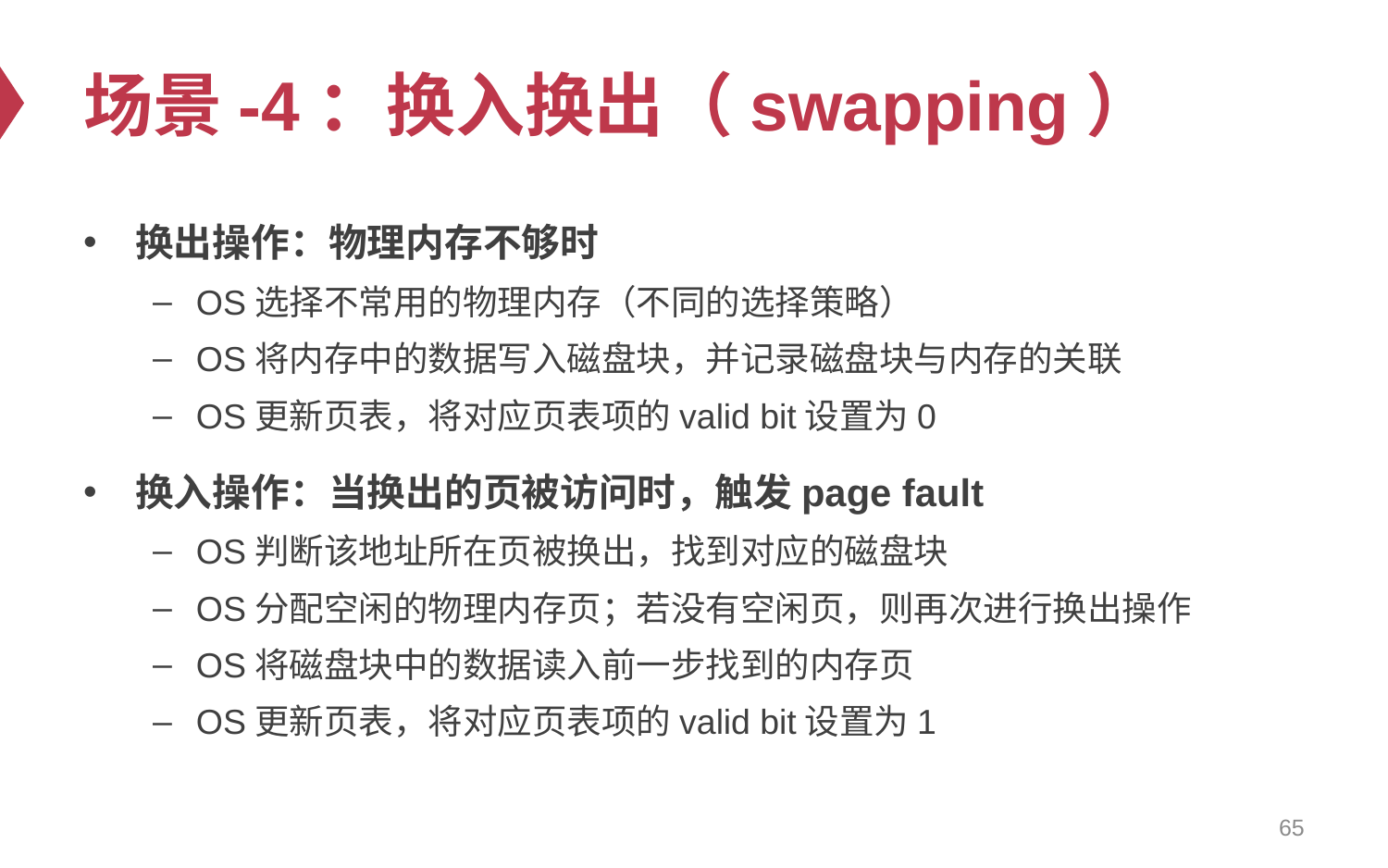

# 场景-4：换入换出（swapping）
换出操作：物理内存不够时
OS选择不常用的物理内存（不同的选择策略）
OS将内存中的数据写入磁盘块，并记录磁盘块与内存的关联
OS更新页表，将对应页表项的valid bit设置为0
换入操作：当换出的页被访问时，触发page fault
OS判断该地址所在页被换出，找到对应的磁盘块
OS分配空闲的物理内存页；若没有空闲页，则再次进行换出操作
OS将磁盘块中的数据读入前一步找到的内存页
OS更新页表，将对应页表项的valid bit设置为1
65